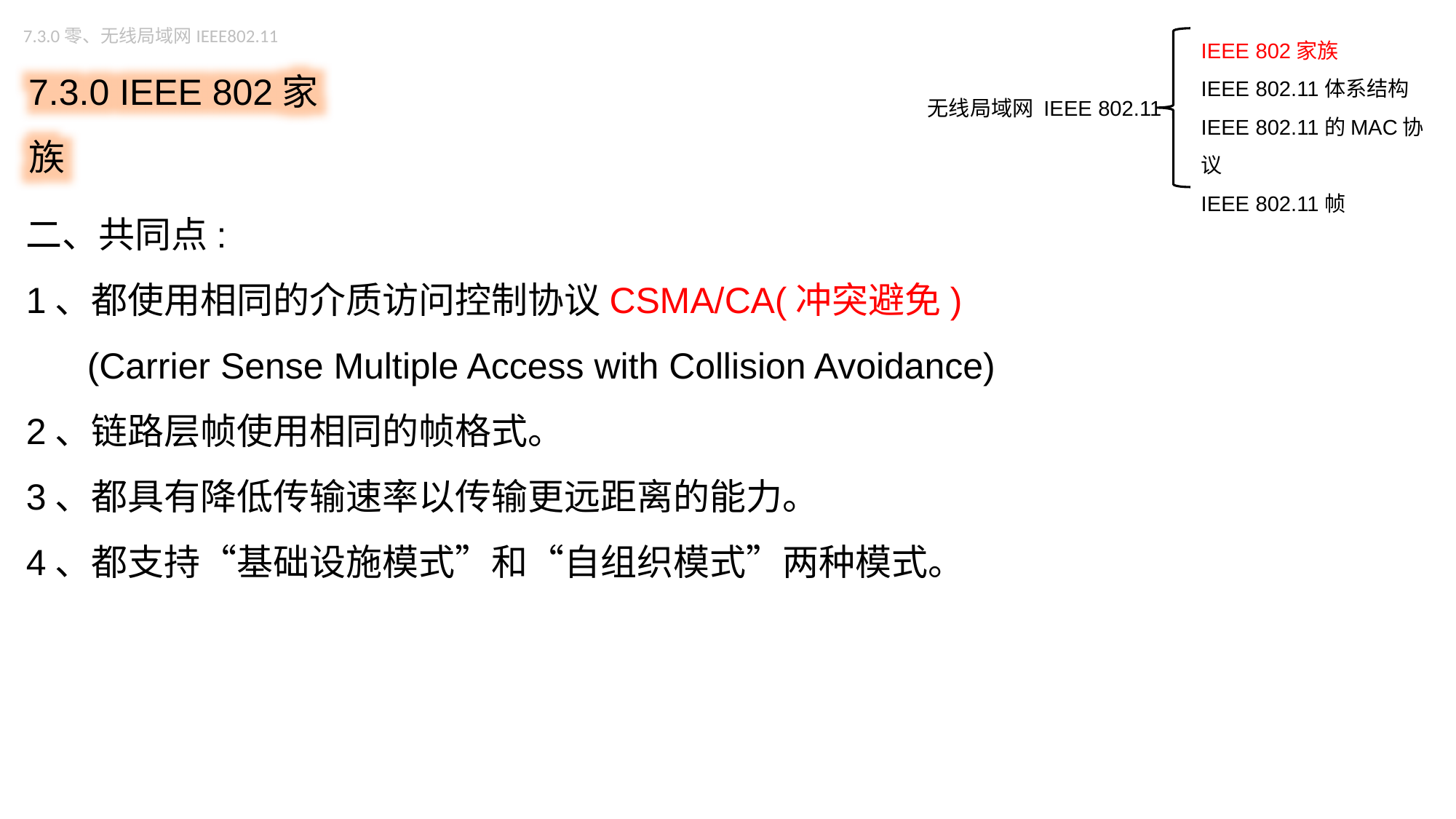

7.3.0零、无线局域网IEEE802.11
IEEE 802家族
IEEE 802.11体系结构
IEEE 802.11的MAC协议
IEEE 802.11帧

7.3.0 IEEE 802家族
无线局域网 IEEE 802.11
二、共同点:
1、都使用相同的介质访问控制协议CSMA/CA(冲突避免)
      (Carrier Sense Multiple Access with Collision Avoidance)
2、链路层帧使用相同的帧格式。
3、都具有降低传输速率以传输更远距离的能力。
4、都支持“基础设施模式”和“自组织模式”两种模式。